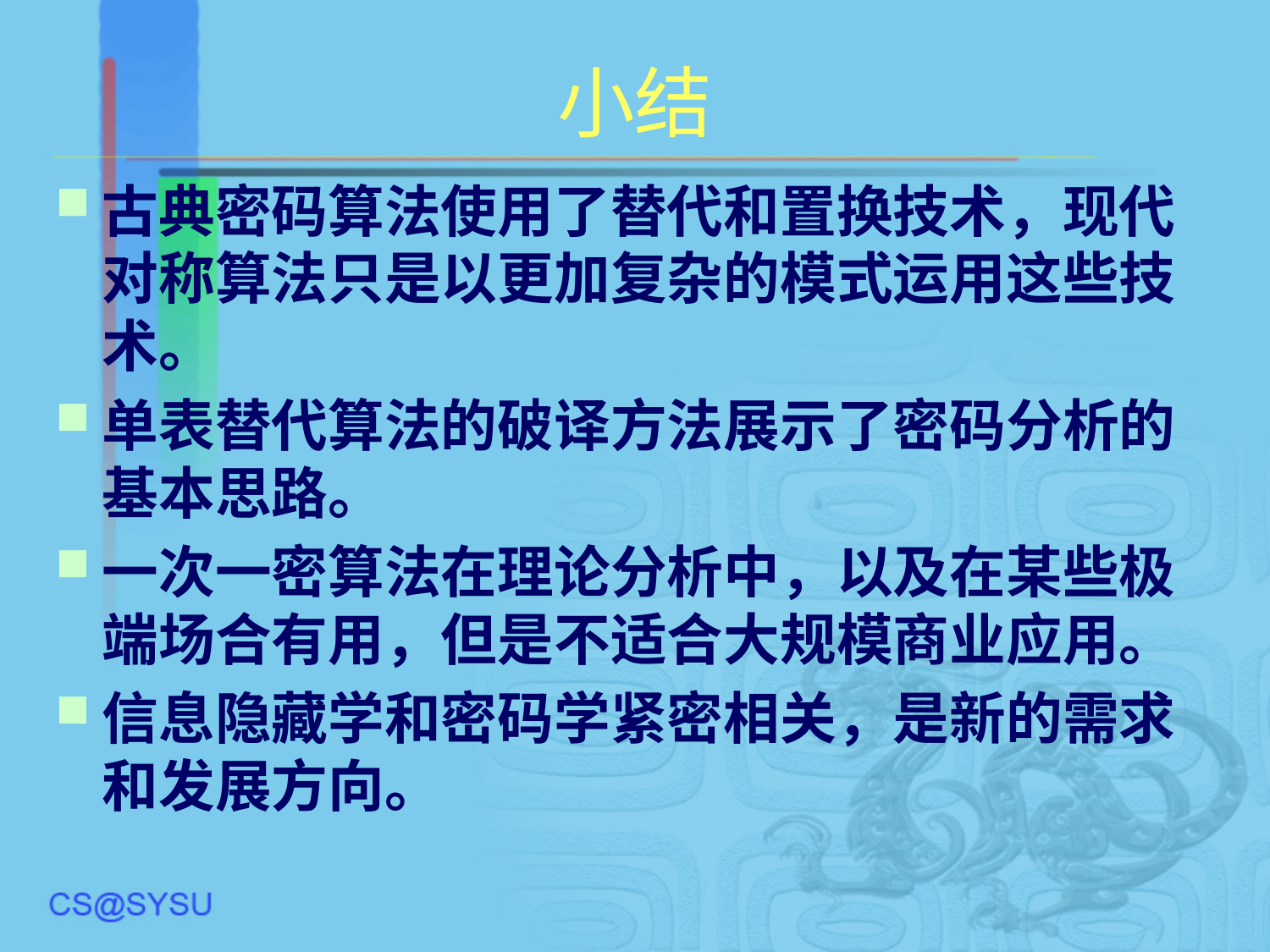

# 小结
古典密码算法使用了替代和置换技术，现代对称算法只是以更加复杂的模式运用这些技术。
单表替代算法的破译方法展示了密码分析的基本思路。
一次一密算法在理论分析中，以及在某些极端场合有用，但是不适合大规模商业应用。
信息隐藏学和密码学紧密相关，是新的需求和发展方向。